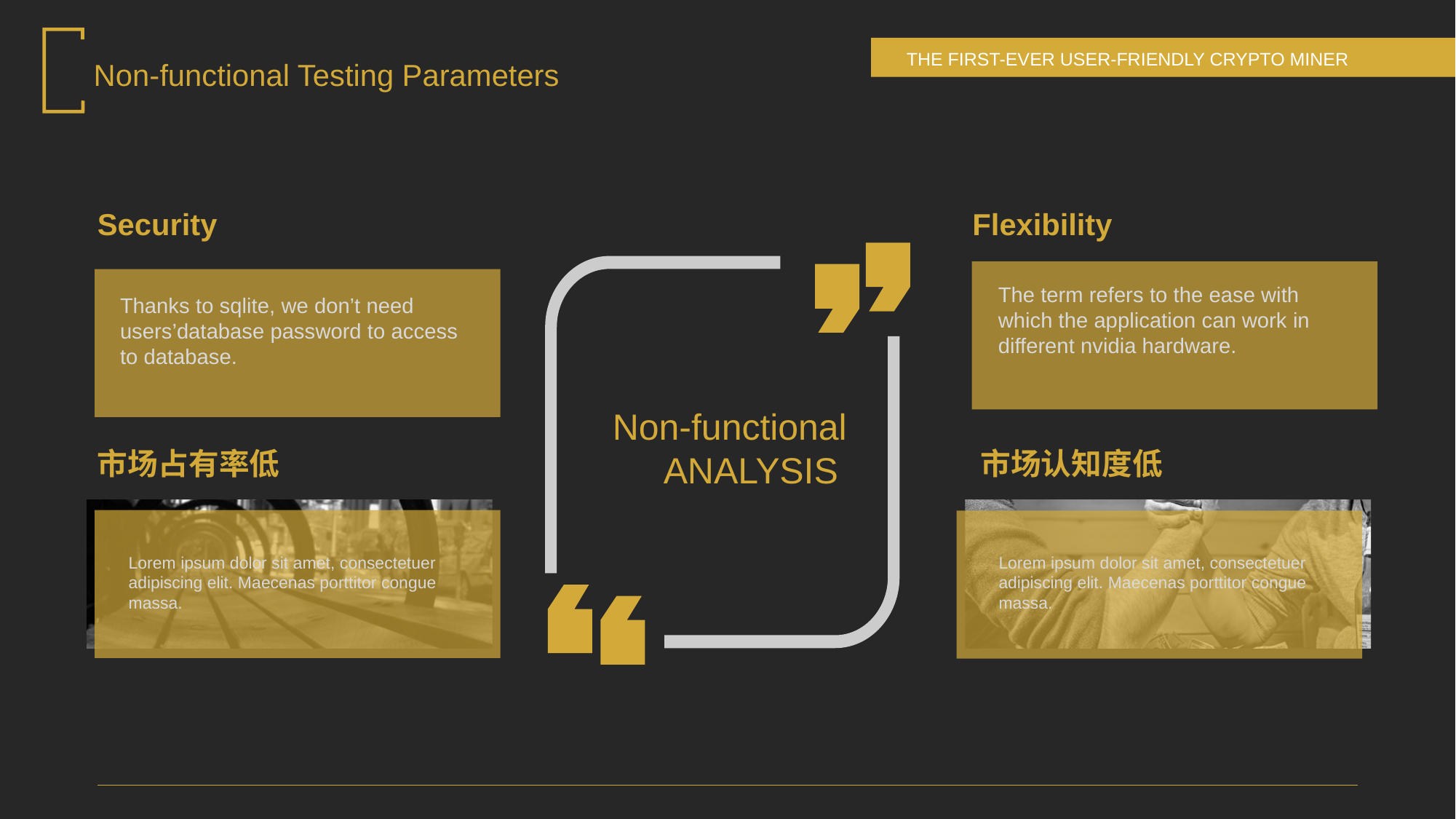

Non-functional Testing Parameters
Security
Flexibility

The term refers to the ease with which the application can work in different nvidia hardware.
Thanks to sqlite, we don’t need users’database password to access to database.

Non-functional
     ANALYSIS
市场占有率低
市场认知度低

Lorem ipsum dolor sit amet, consectetuer adipiscing elit. Maecenas porttitor congue massa.
Lorem ipsum dolor sit amet, consectetuer adipiscing elit. Maecenas porttitor congue massa.